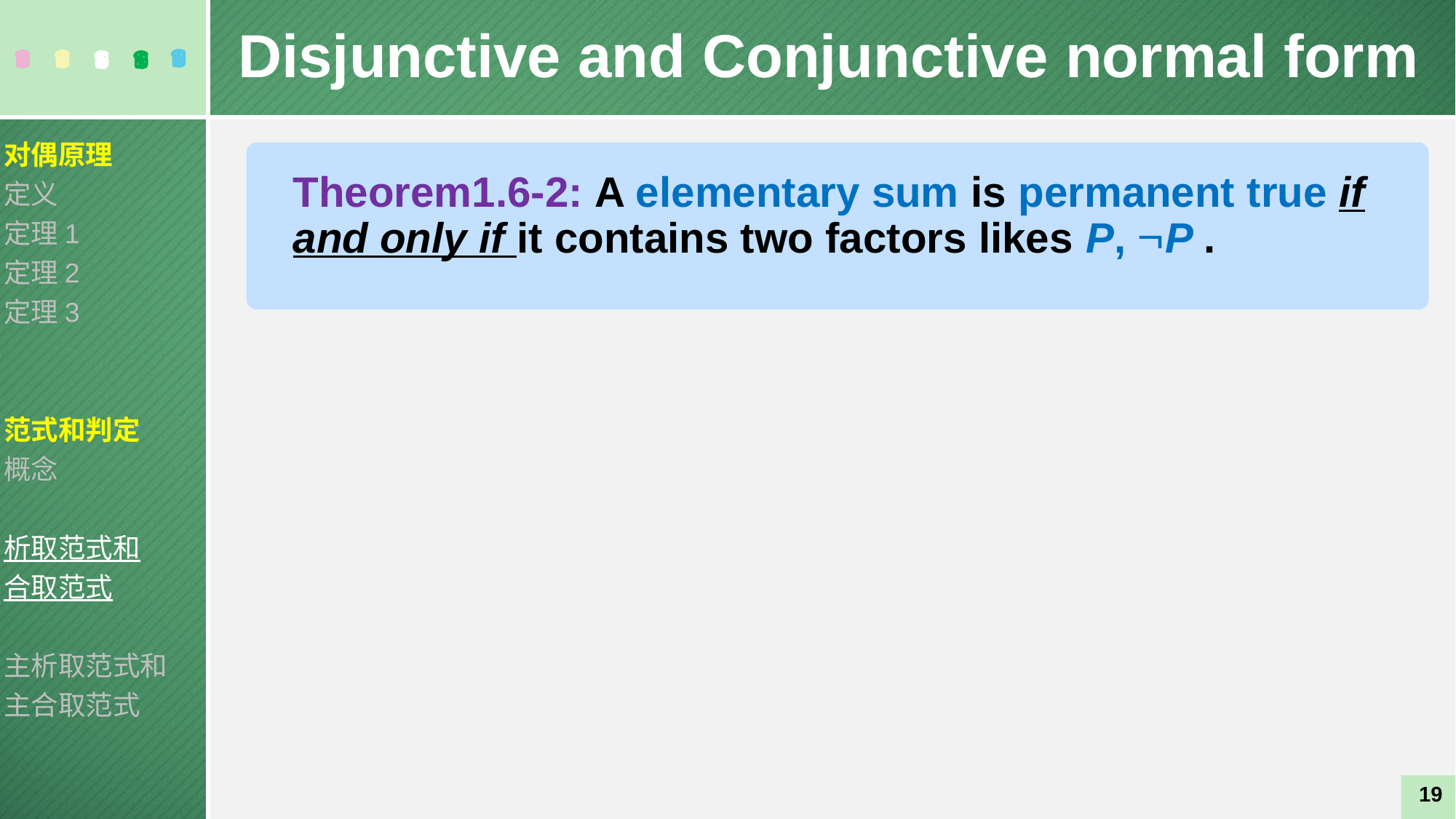

Disjunctive and Conjunctive normal form

对偶原理
定义
定理1
定理2
定理3

范式和判定
概念

析取范式和
合取范式

主析取范式和
主合取范式

Theorem1.6-2: A elementary sum is permanent true if and only if it contains two factors likes P, ¬P .
19